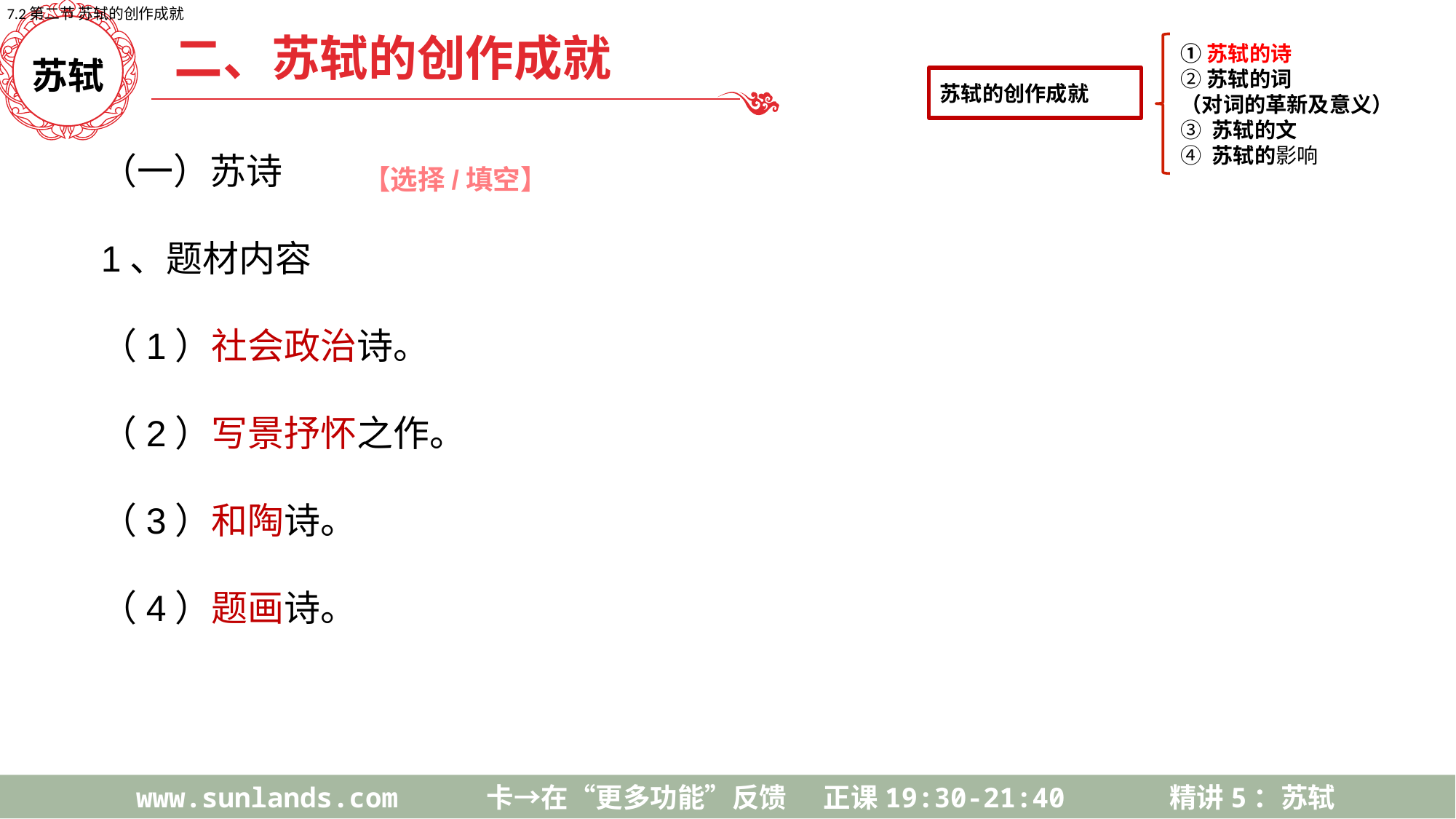

7.2第二节 苏轼的创作成就

二、苏轼的创作成就

苏轼的创作成就
①苏轼的诗
②苏轼的词
（对词的革新及意义）
③ 苏轼的文
④ 苏轼的影响
苏轼

（一）苏诗
1、题材内容
（1）社会政治诗。
（2）写景抒怀之作。
（3）和陶诗。
（4）题画诗。
【选择/填空】